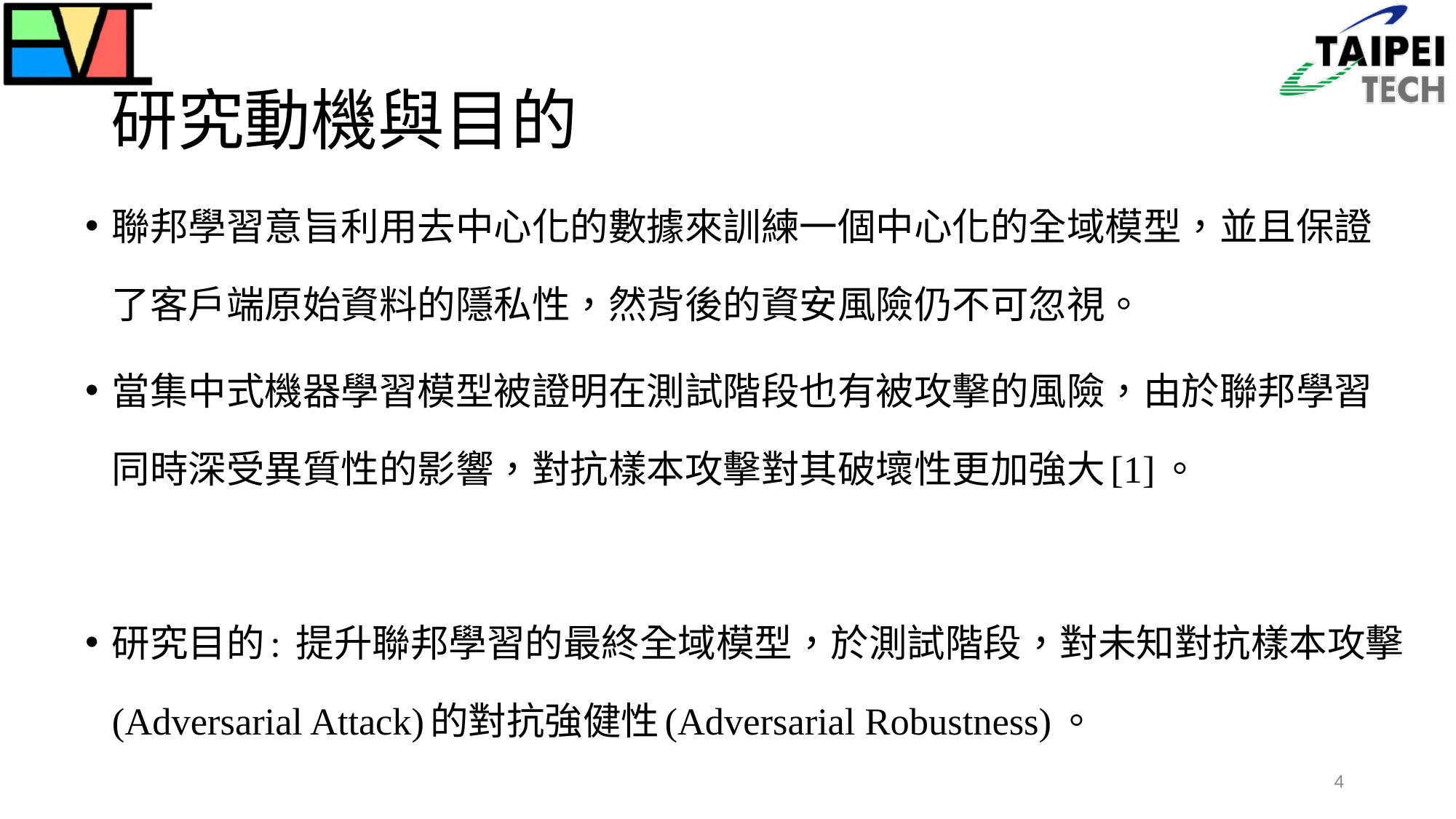

研究動機與目的
聯邦學習意旨利用去中心化的數據來訓練一個中心化的全域模型，並且保證了客戶端原始資料的隱私性，然背後的資安風險仍不可忽視。
當集中式機器學習模型被證明在測試階段也有被攻擊的風險，由於聯邦學習同時深受異質性的影響，對抗樣本攻擊對其破壞性更加強大[1]。

研究目的: 提升聯邦學習的最終全域模型，於測試階段，對未知對抗樣本攻擊(Adversarial Attack)的對抗強健性(Adversarial Robustness)。
4